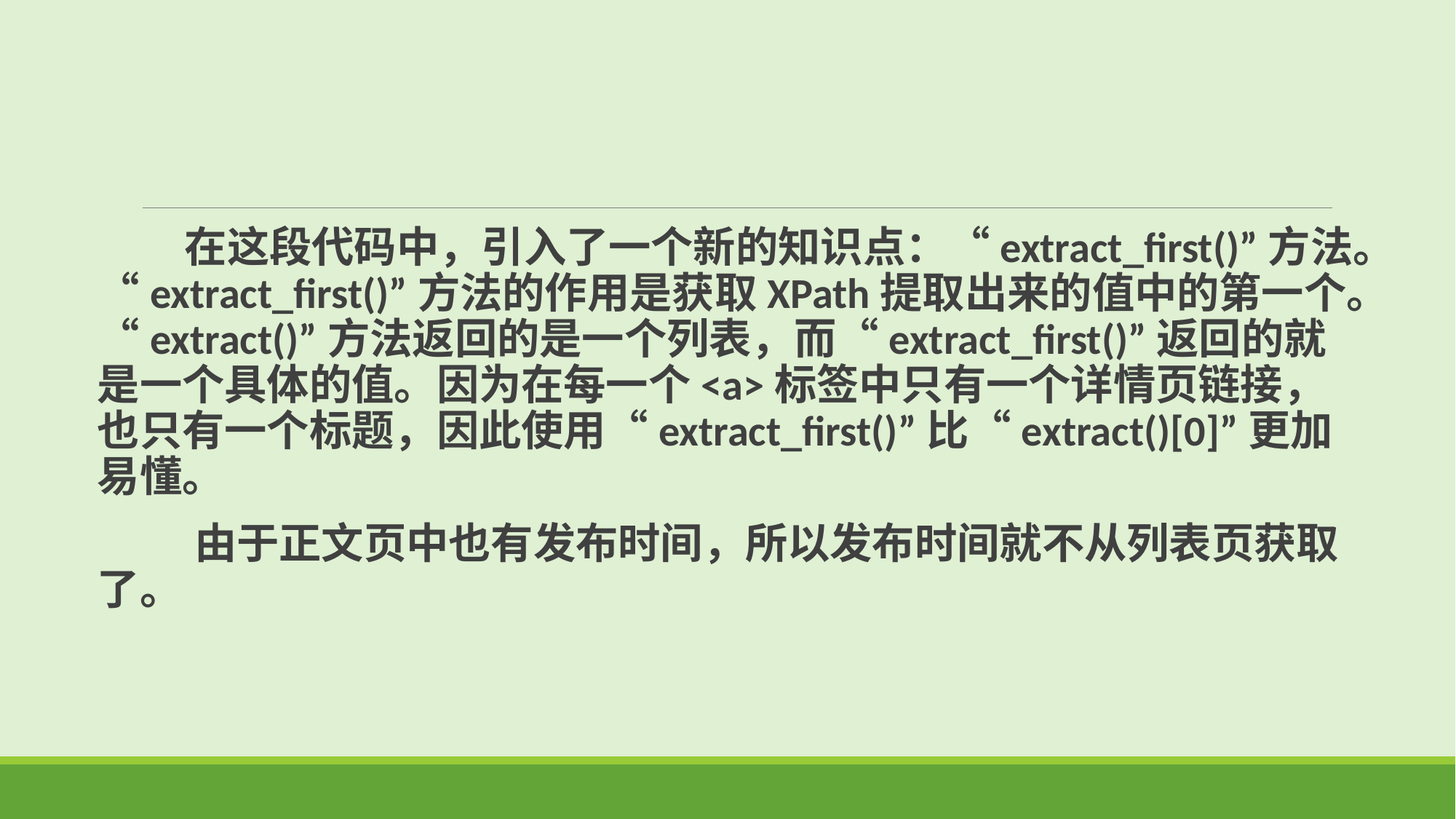

在这段代码中，引入了一个新的知识点：“extract_first()”方法。“extract_first()”方法的作用是获取XPath提取出来的值中的第一个。“extract()”方法返回的是一个列表，而“extract_first()”返回的就是一个具体的值。因为在每一个<a>标签中只有一个详情页链接，也只有一个标题，因此使用“extract_first()”比“extract()[0]”更加易懂。
         由于正文页中也有发布时间，所以发布时间就不从列表页获取了。